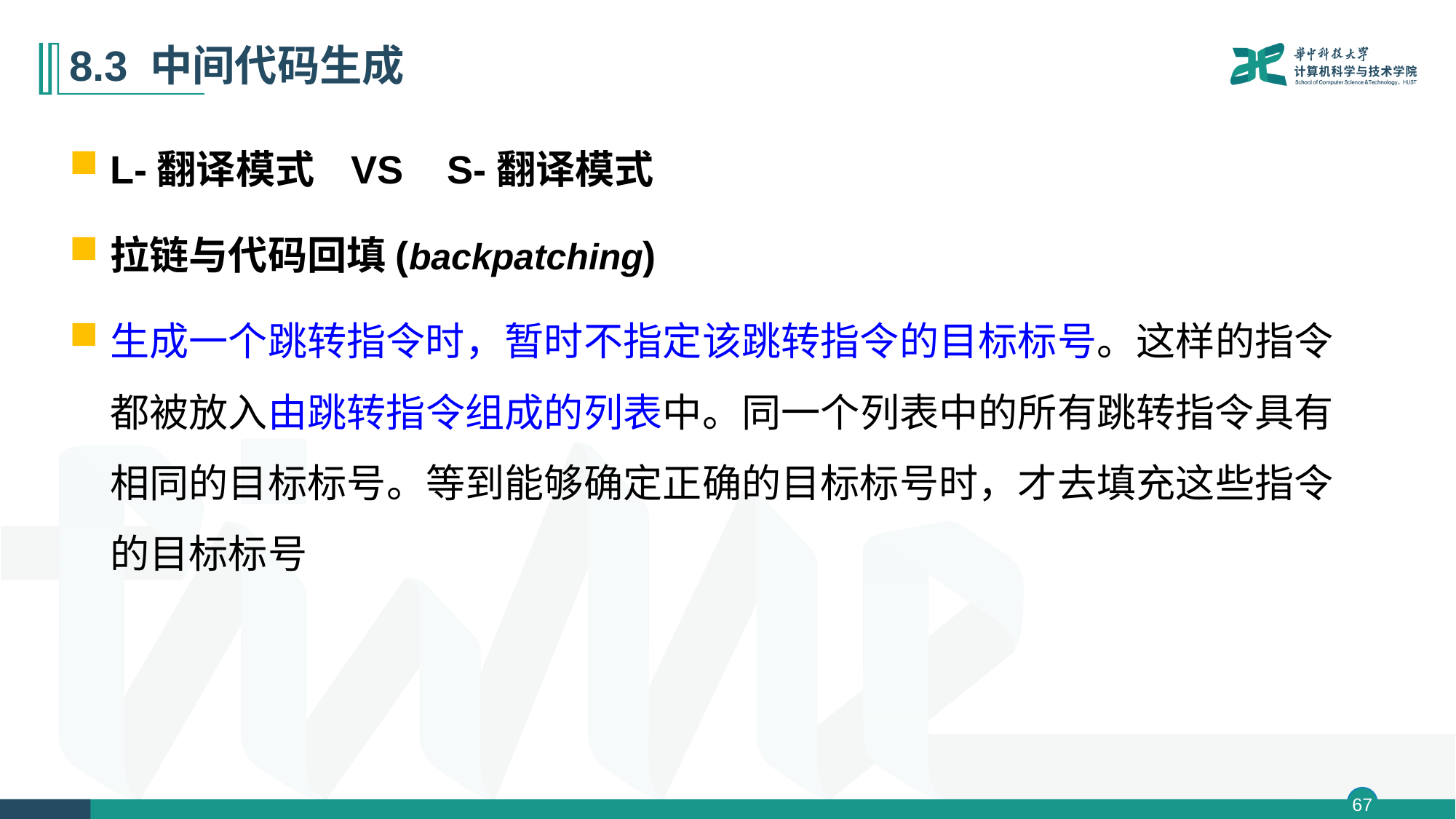

# 8.3 中间代码生成
L-翻译模式   VS    S-翻译模式
拉链与代码回填(backpatching)
生成一个跳转指令时，暂时不指定该跳转指令的目标标号。这样的指令都被放入由跳转指令组成的列表中。同一个列表中的所有跳转指令具有相同的目标标号。等到能够确定正确的目标标号时，才去填充这些指令的目标标号